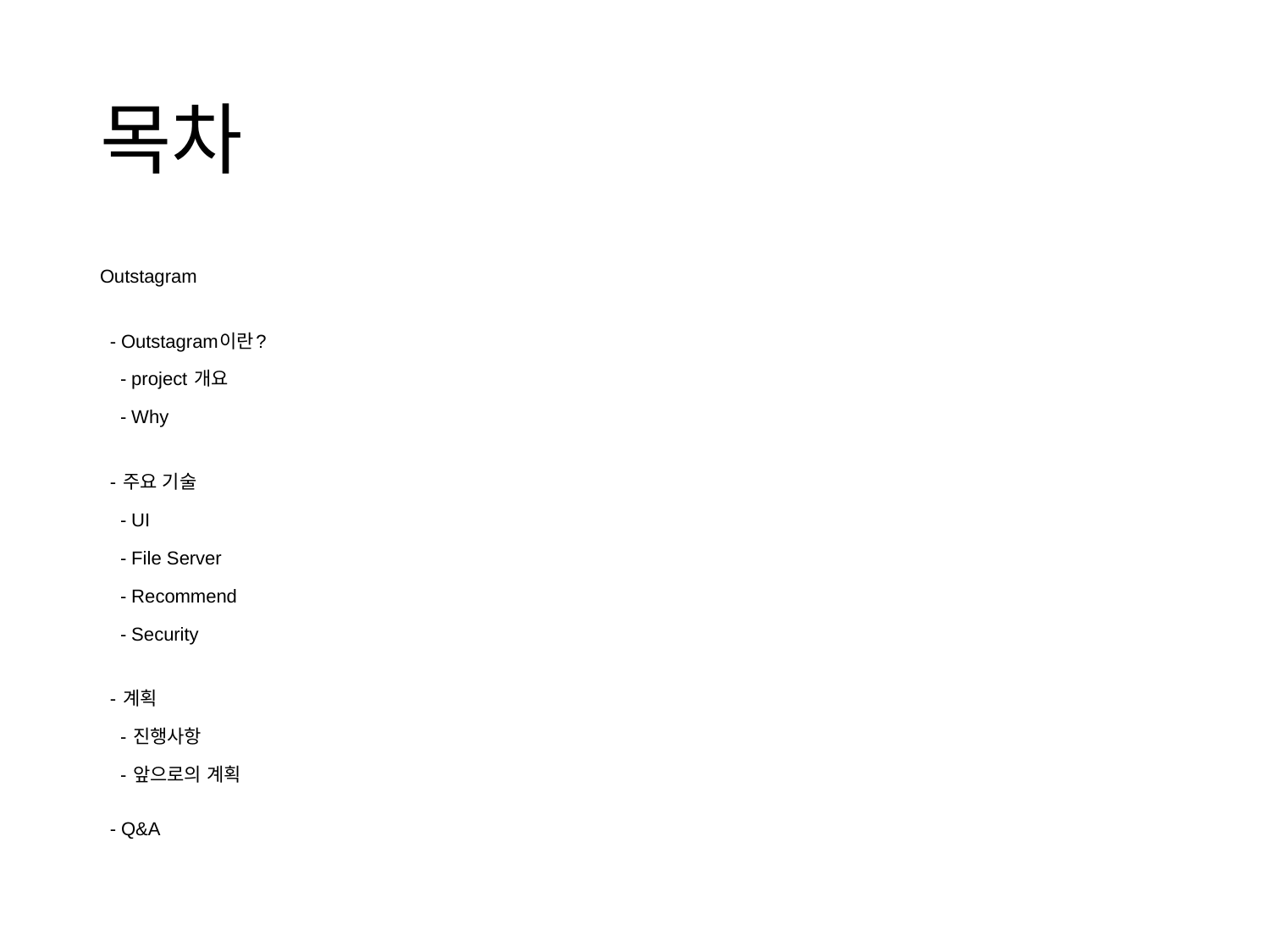

# 목차
Outstagram

  - Outstagram이란?
    - project 개요
    - Why

  - 주요 기술
    - UI
    - File Server
    - Recommend
    - Security

  - 계획
    - 진행사항
    - 앞으로의 계획

  - Q&A